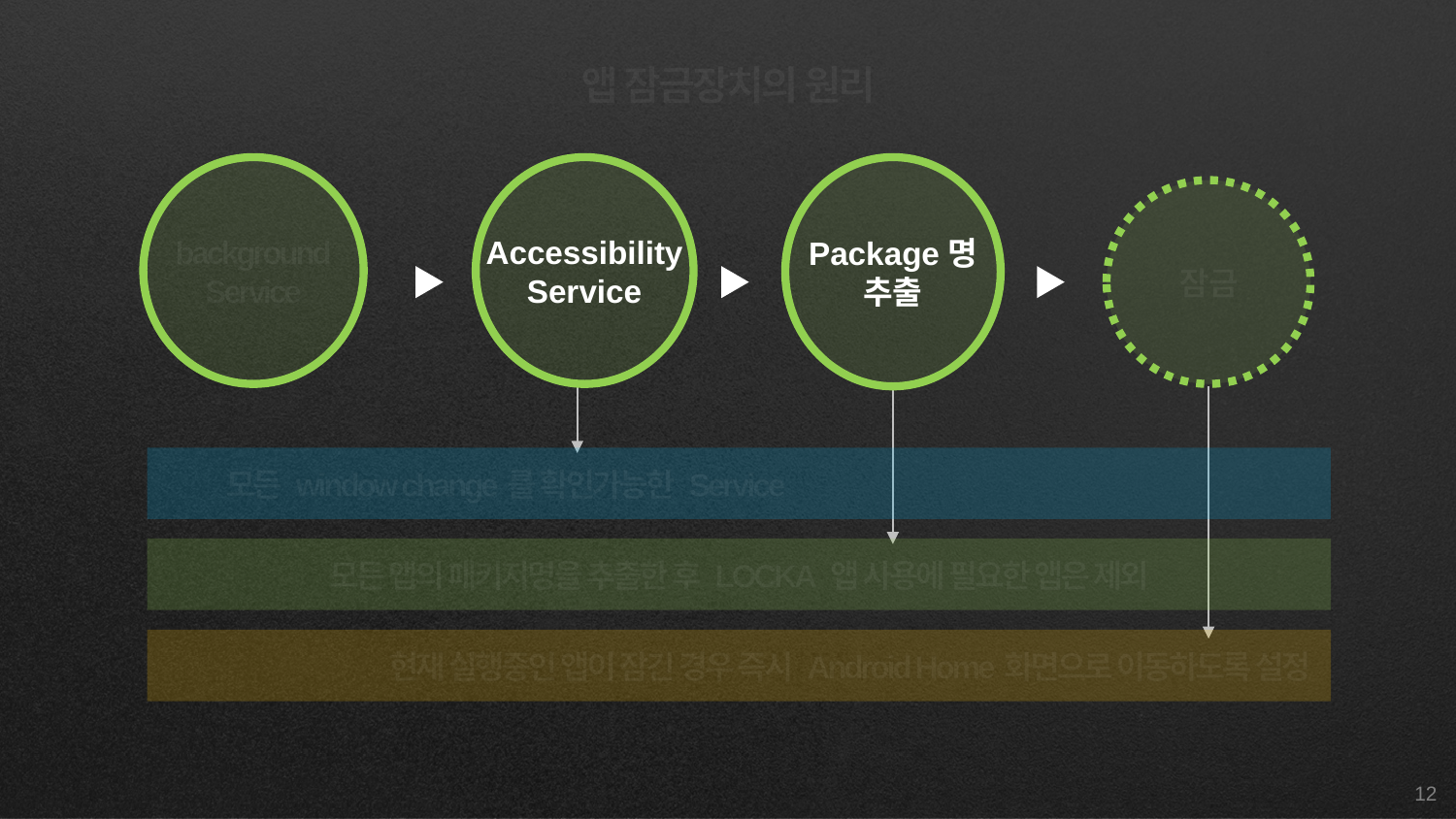

앱 잠금장치의 원리
background
Service
Accessibility
Service
Package명
추출
잠금

         모든 window change를 확인가능한 Service
모든 앱의 패키지명을 추출한 후 LOCKA 앱 사용에 필요한 앱은 제외
현재 실행중인 앱이 잠긴 경우 즉시 Android Home화면으로 이동하도록 설정